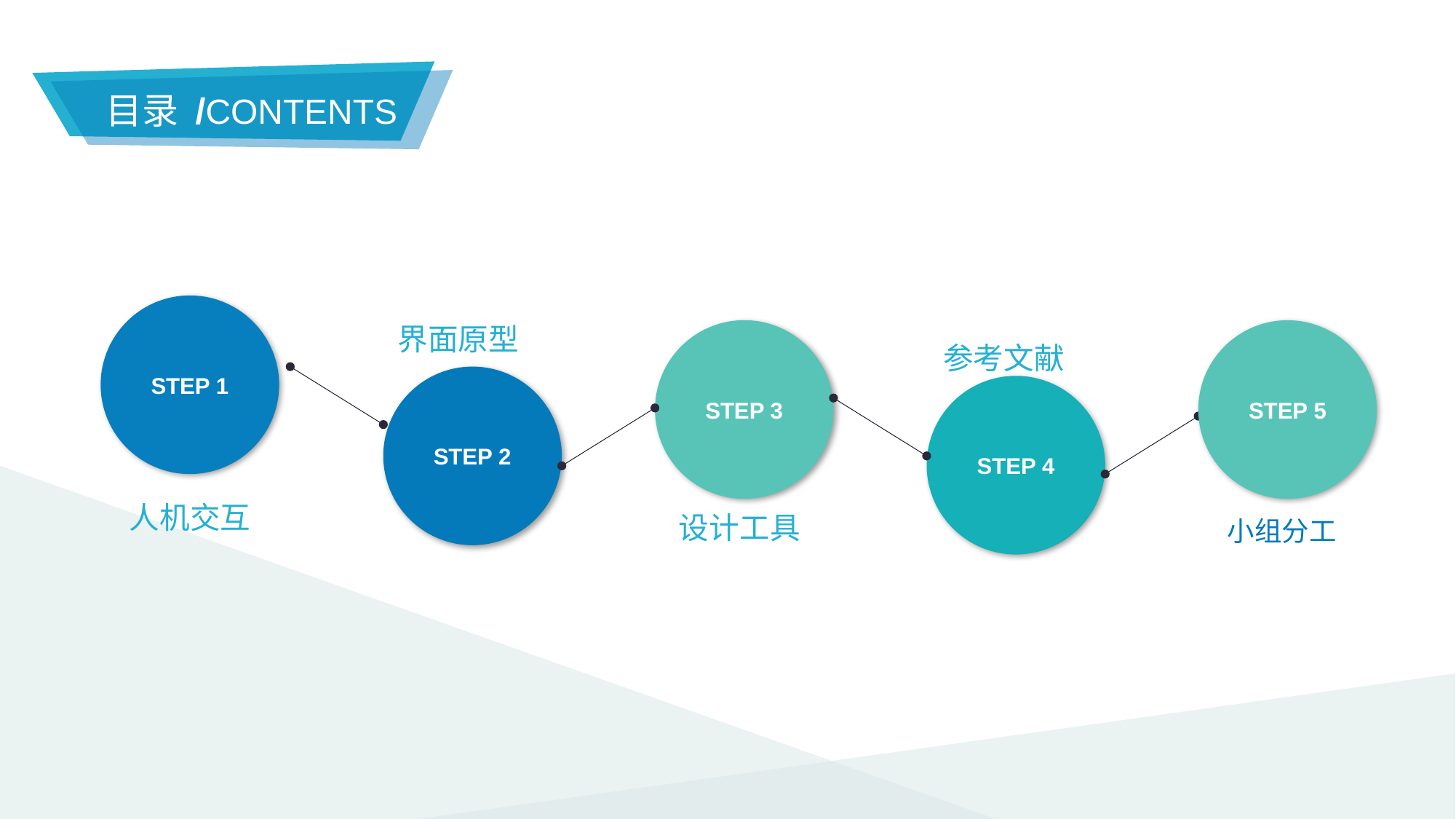

目录 /CONTENTS
STEP 1
STEP 3
STEP 5
界面原型
参考文献
STEP 2
STEP 4

人机交互
	设计工具
小组分工